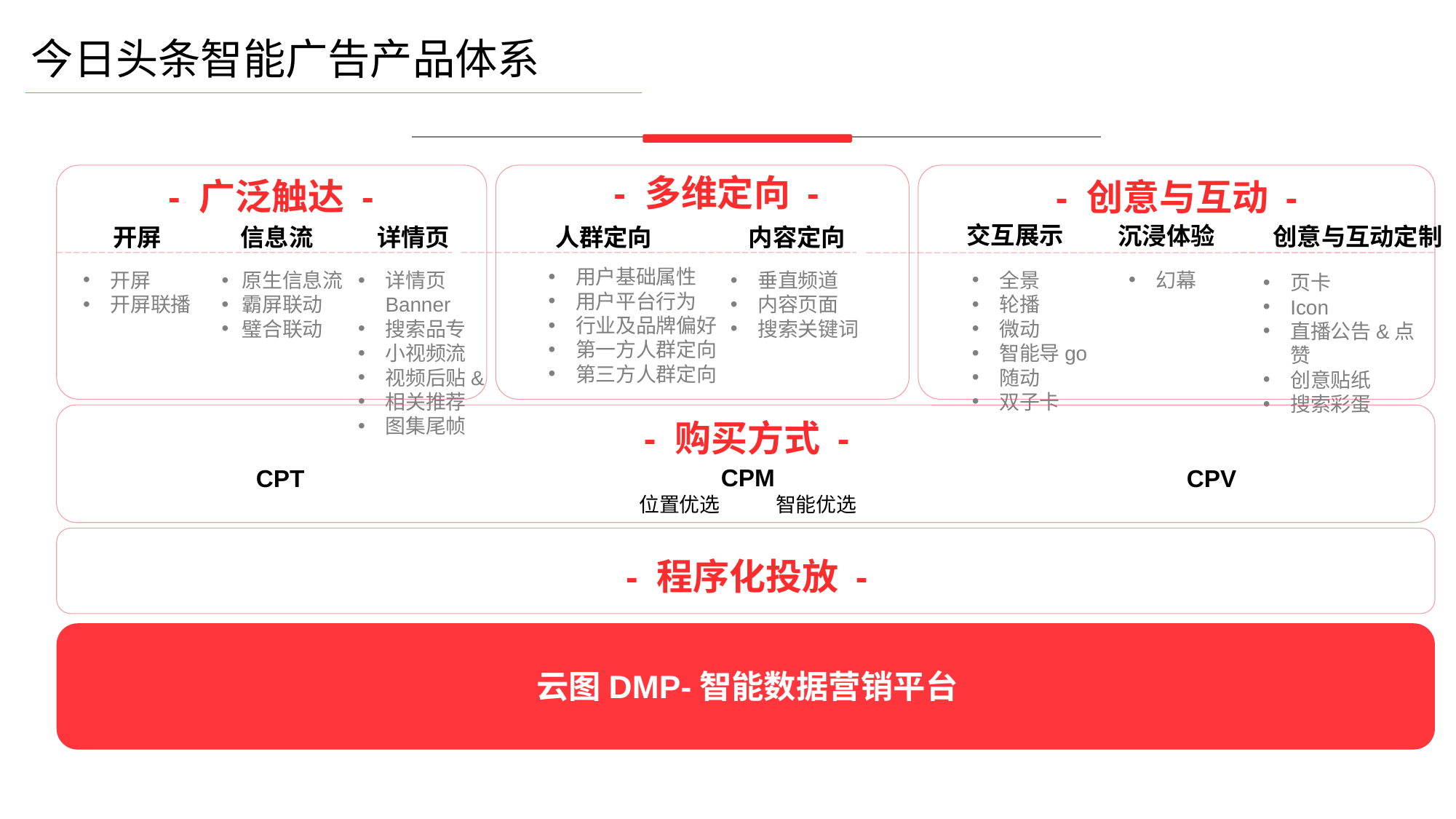

今日头条智能广告产品体系

- 广泛触达 -
- 创意与互动 -
交互展示
沉浸体验
创意与互动定制
开屏
信息流
详情页
人群定向
内容定向
用户基础属性
用户平台行为
行业及品牌偏好
第一方人群定向
第三方人群定向
幻幕

开屏
开屏联播
原生信息流
霸屏联动
璧合联动
详情页Banner
搜索品专
小视频流
视频后贴&
相关推荐
图集尾帧
垂直频道
内容页面
搜索关键词
全景
轮播
微动
智能导go
随动
双子卡
页卡
Icon
直播公告&点赞
创意贴纸
搜索彩蛋

- 购买方式 -
CPM
CPT
CPV
位置优选	智能优选

- 程序化投放 -

云图DMP-智能数据营销平台
- 多维定向 -